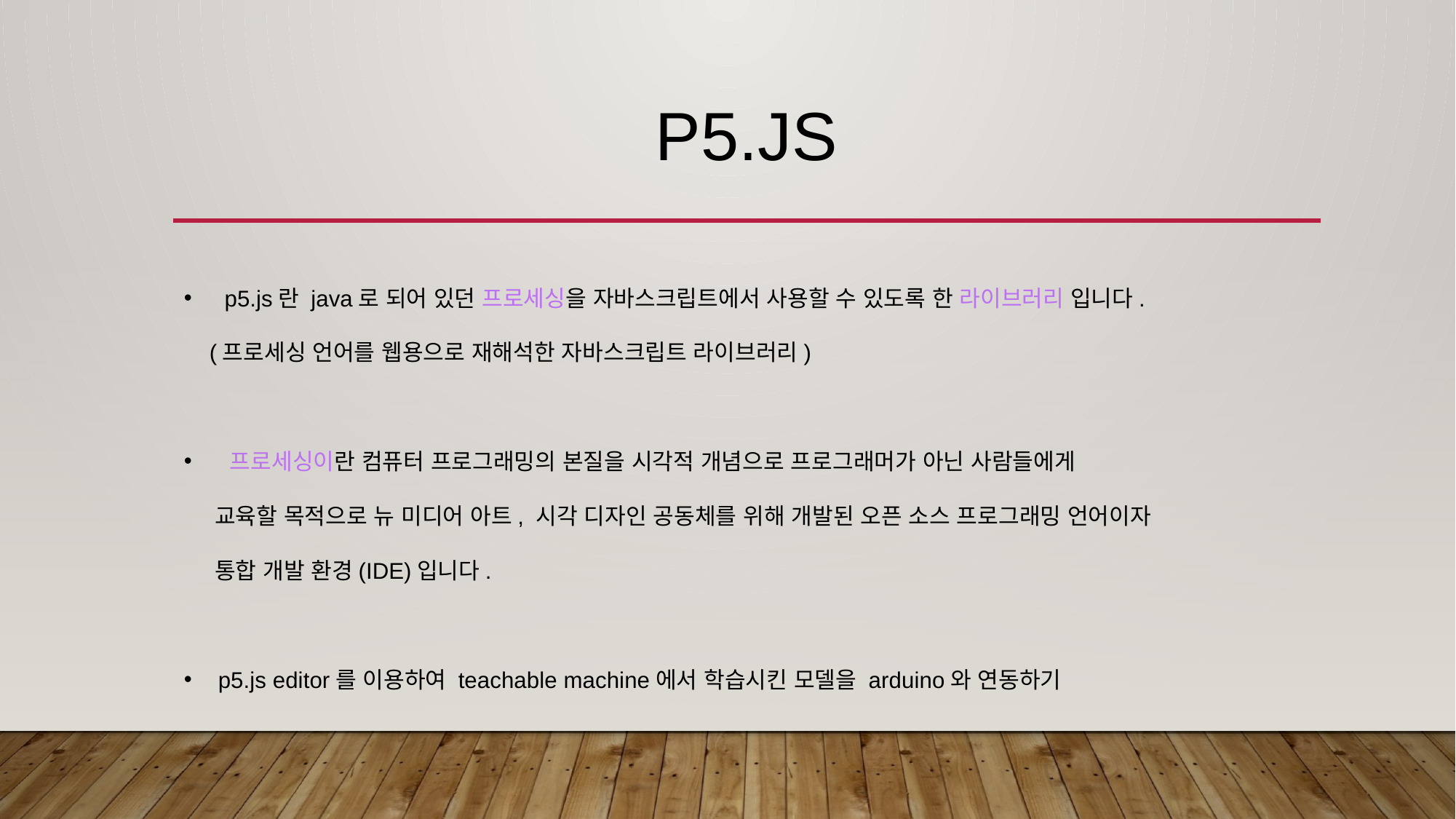

# P5.Js
 p5.js란 java로 되어 있던 프로세싱을 자바스크립트에서 사용할 수 있도록 한 라이브러리 입니다.
    (프로세싱 언어를 웹용으로 재해석한 자바스크립트 라이브러리)

 프로세싱이란 컴퓨터 프로그래밍의 본질을 시각적 개념으로 프로그래머가 아닌 사람들에게
    교육할 목적으로 뉴 미디어 아트, 시각 디자인 공동체를 위해 개발된 오픈 소스 프로그래밍 언어이자
    통합 개발 환경(IDE)입니다.

p5.js editor를 이용하여 teachable machine에서 학습시킨 모델을 arduino와 연동하기